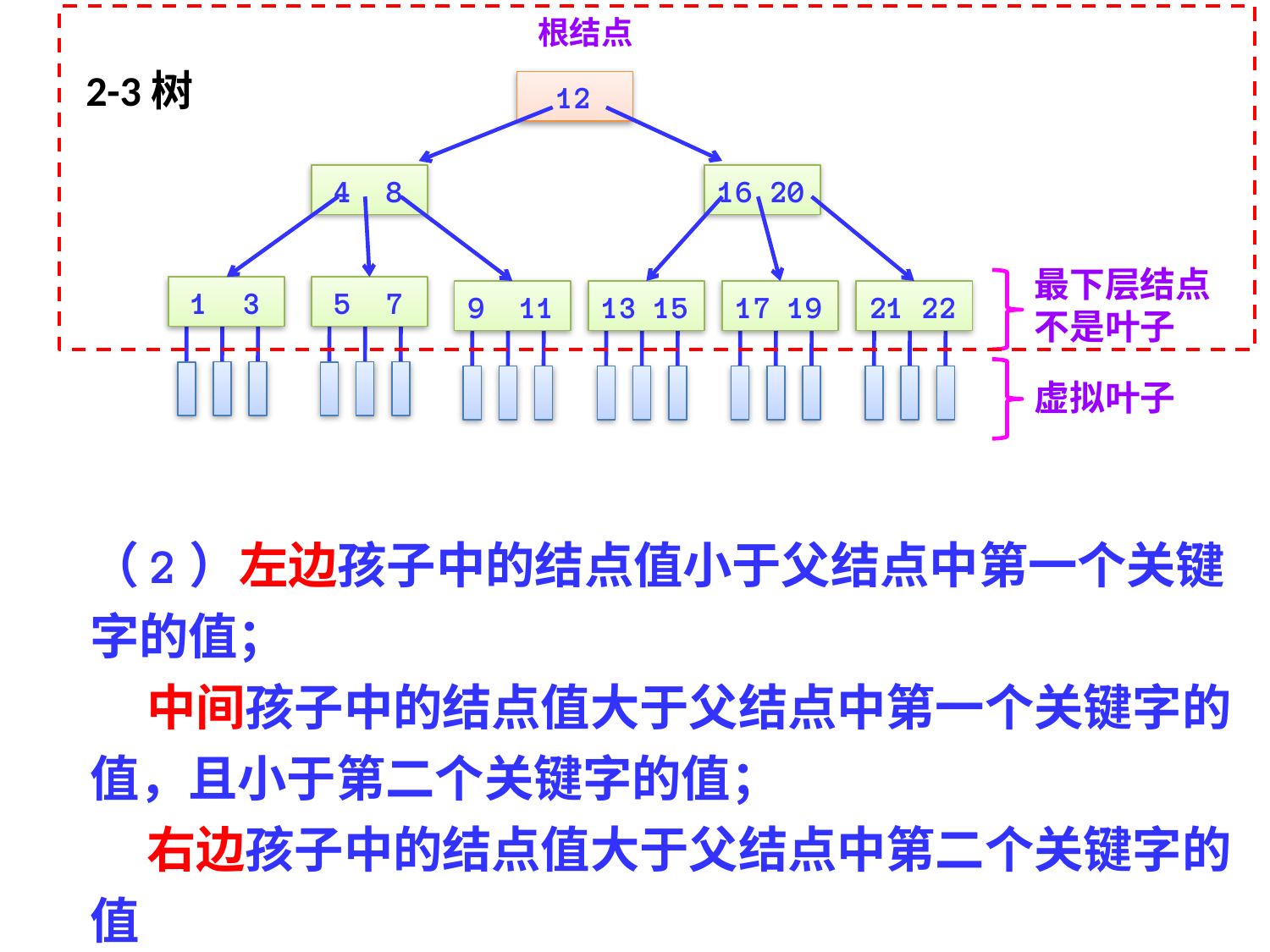

根结点
2-3树
12
4  8
16 20
最下层结点
不是叶子

1  3
5  7
9  11
13 15
17 19
21 22

虚拟叶子
（2）左边孩子中的结点值小于父结点中第一个关键字的值；
    中间孩子中的结点值大于父结点中第一个关键字的值，且小于第二个关键字的值；
    右边孩子中的结点值大于父结点中第二个关键字的值